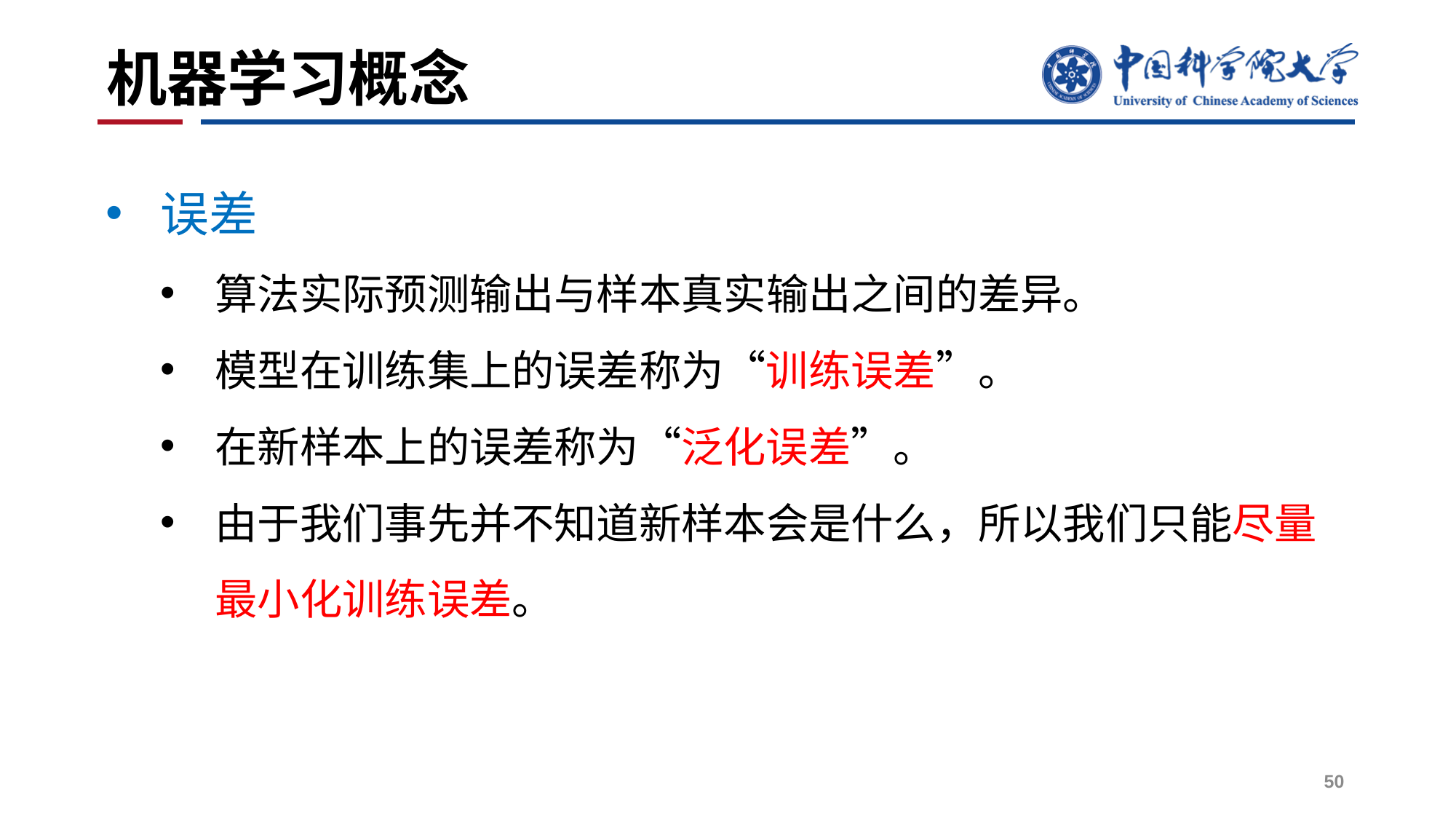

# 机器学习概念
误差
算法实际预测输出与样本真实输出之间的差异。
模型在训练集上的误差称为“训练误差”。
在新样本上的误差称为“泛化误差”。
由于我们事先并不知道新样本会是什么，所以我们只能尽量最小化训练误差。
50